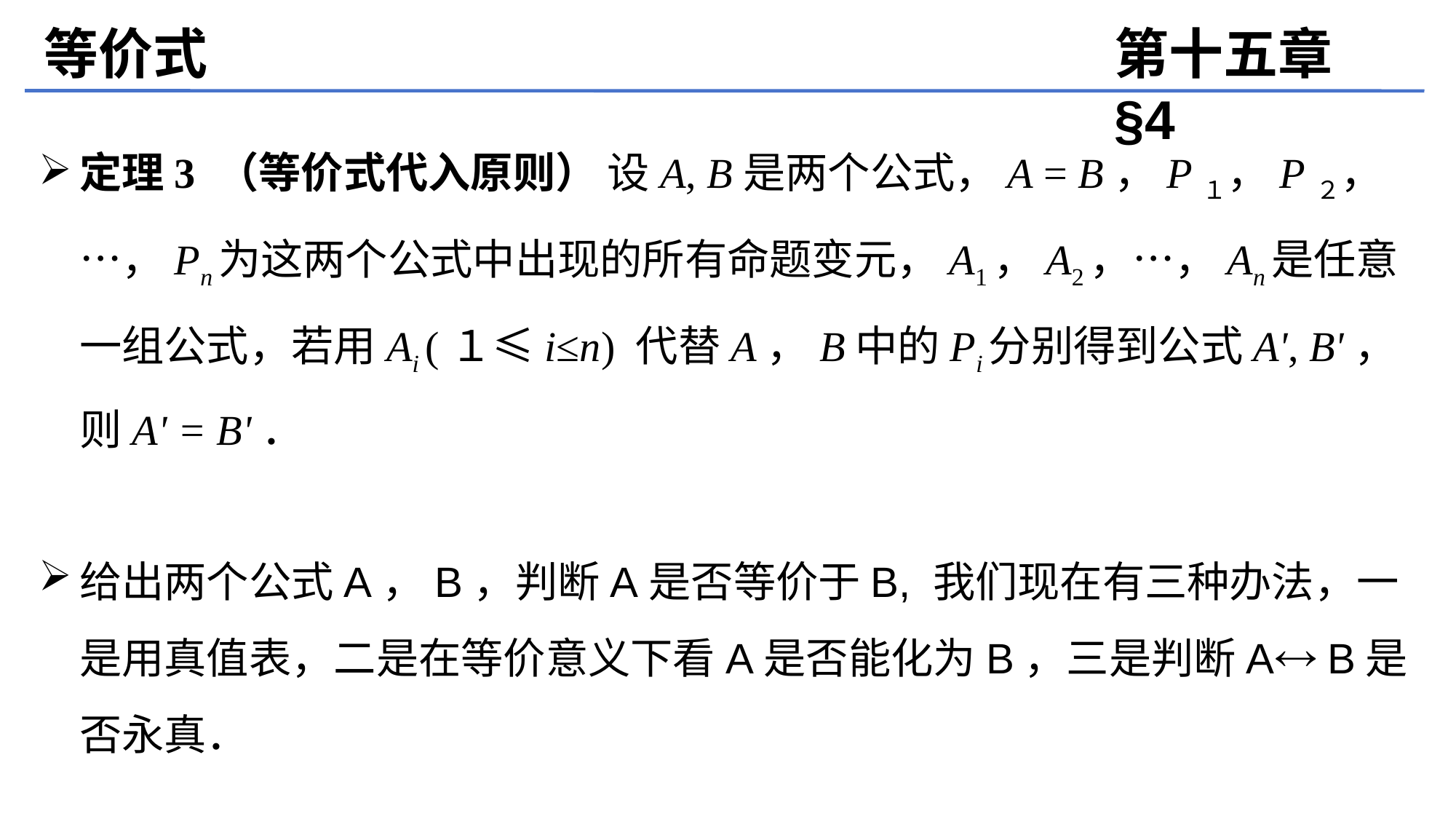

等价式
第十五章 §4
定理3 （等价式代入原则） 设A, B是两个公式，A = B，P１，P２，…，Pn为这两个公式中出现的所有命题变元，A1，A2，…，An是任意一组公式，若用Ai (１≤i≤n) 代替A，B中的Pi分别得到公式A', B'，则A' = B'．

给出两个公式A，B，判断A是否等价于B, 我们现在有三种办法，一是用真值表，二是在等价意义下看A是否能化为B，三是判断A↔ B是否永真．